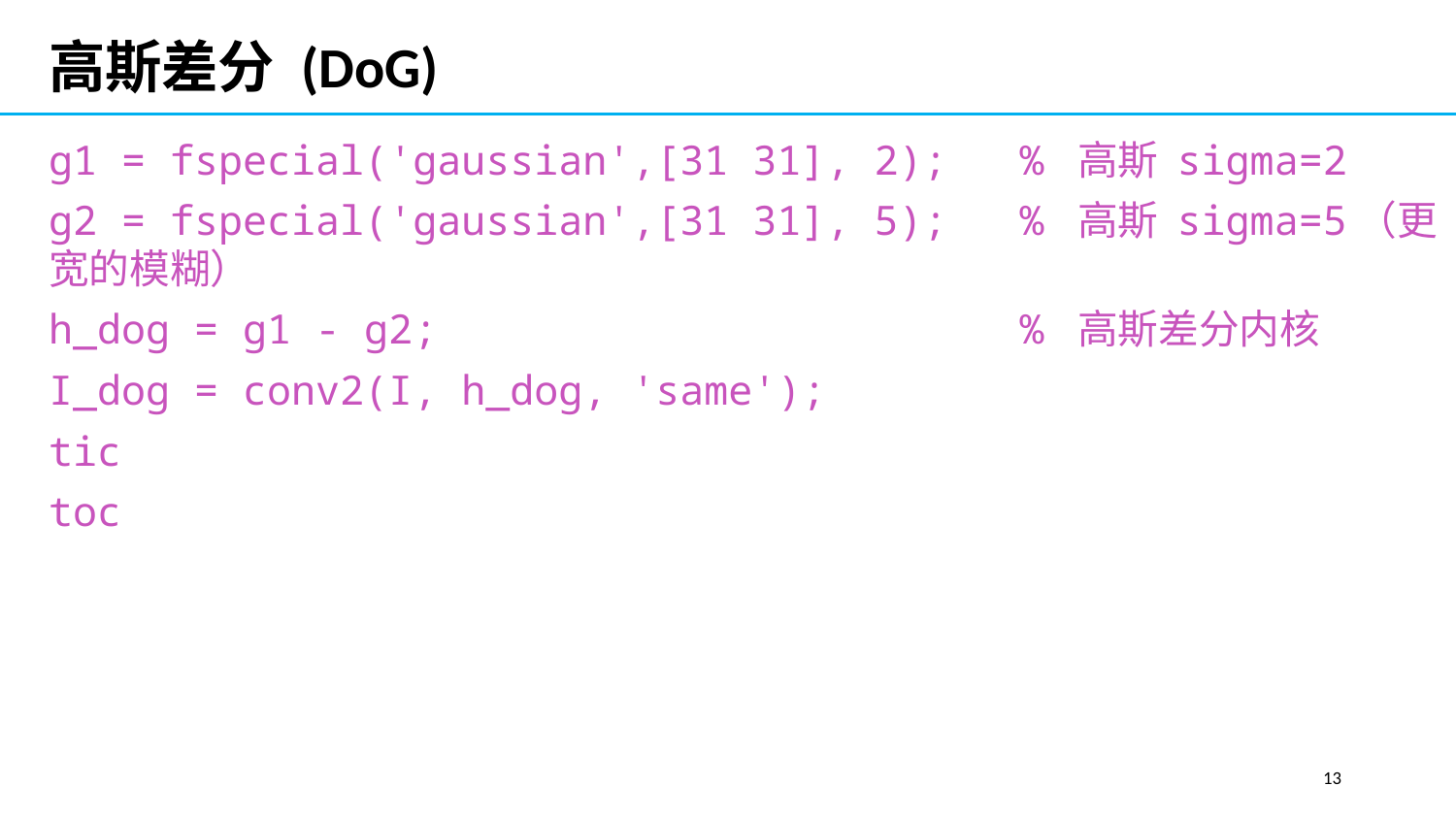

# 高斯差分 (DoG)
g1 = fspecial('gaussian',[31 31], 2);   % 高斯 sigma=2
g2 = fspecial('gaussian',[31 31], 5);   % 高斯 sigma=5（更宽的模糊）
h_dog = g1 - g2;                        % 高斯差分内核
I_dog = conv2(I, h_dog, 'same');
tic
toc
13